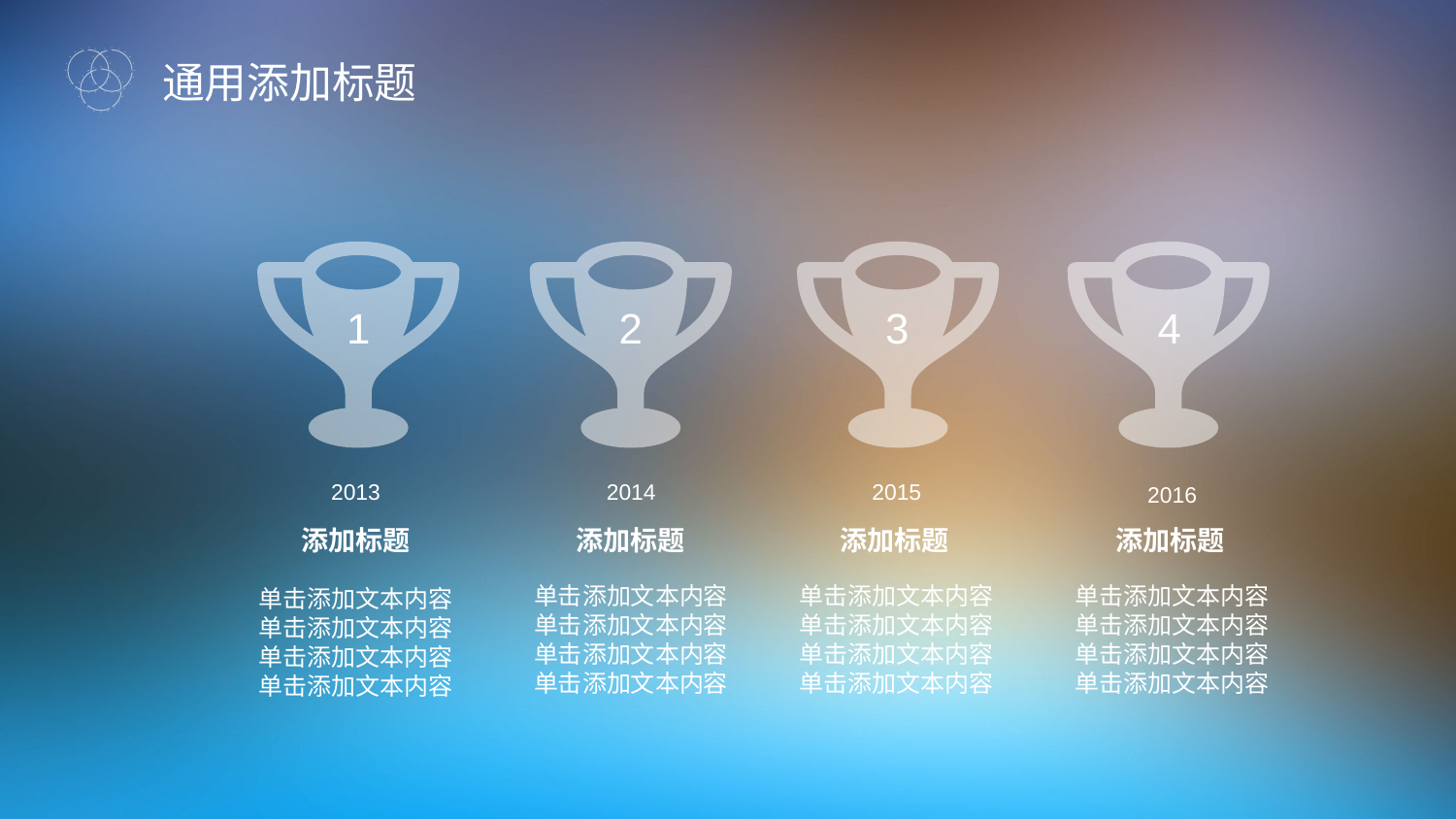

通用添加标题

1
2
3
4
2013
2014
2015
2016
添加标题
添加标题
添加标题
添加标题
单击添加文本内容
单击添加文本内容
单击添加文本内容
单击添加文本内容
单击添加文本内容
单击添加文本内容
单击添加文本内容
单击添加文本内容
单击添加文本内容
单击添加文本内容
单击添加文本内容
单击添加文本内容
单击添加文本内容
单击添加文本内容
单击添加文本内容
单击添加文本内容